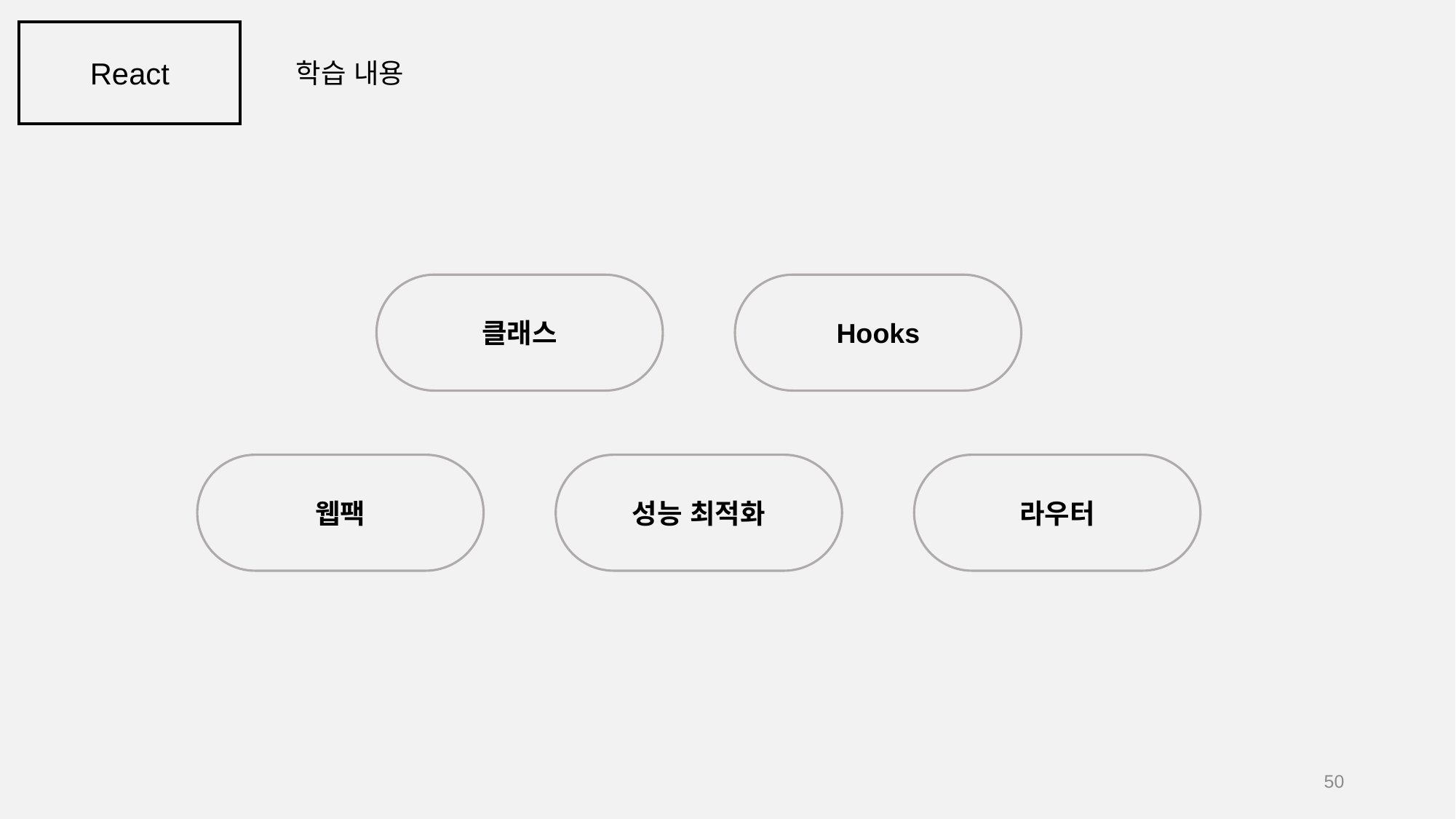

React
학습 내용
클래스
Hooks
   '"
웹팩
성능 최적화
라우터
50